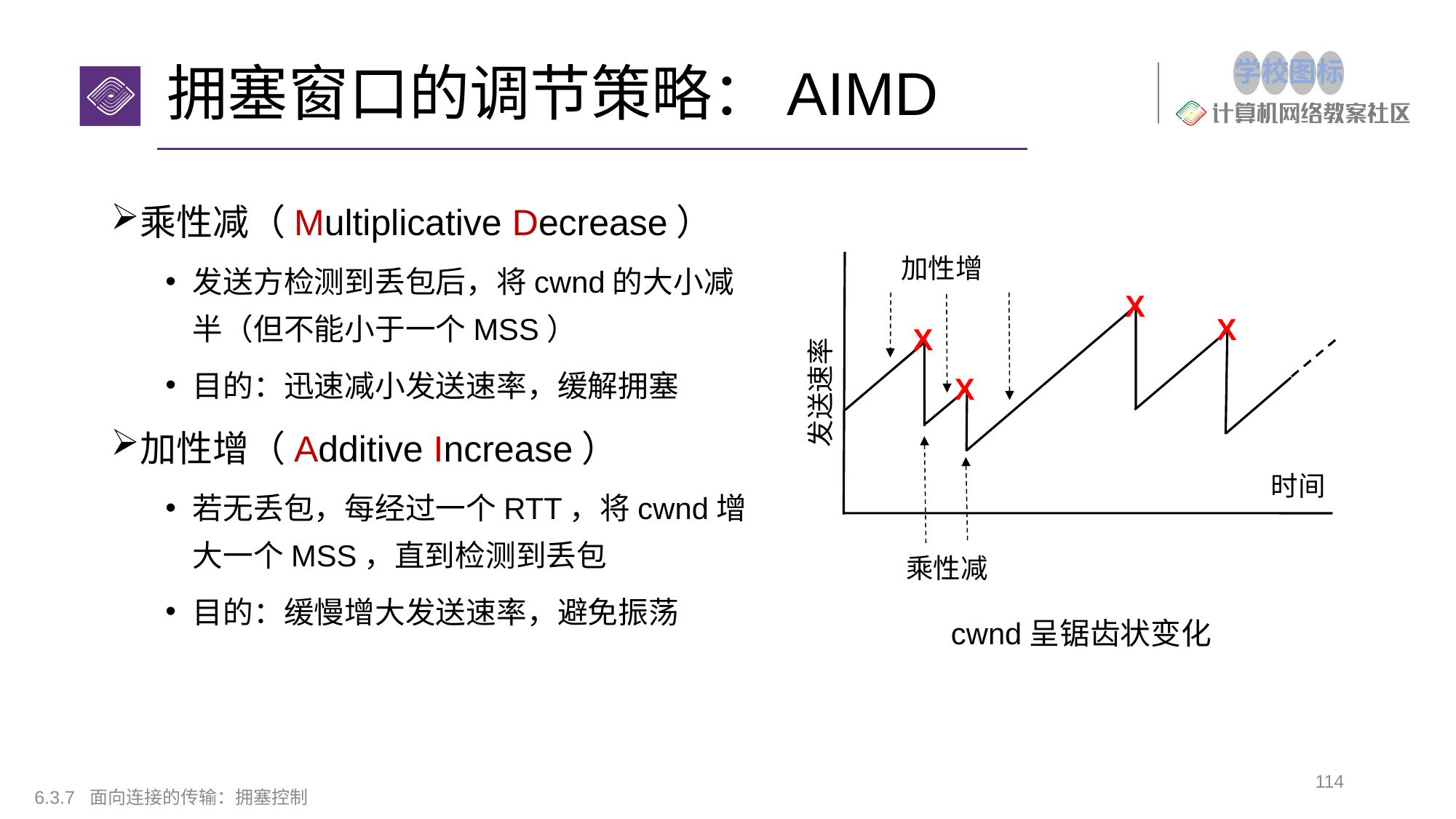

# 拥塞窗口的调节策略：AIMD
乘性减（Multiplicative Decrease）
发送方检测到丢包后，将cwnd的大小减半（但不能小于一个MSS）
目的：迅速减小发送速率，缓解拥塞
加性增（Additive Increase）
若无丢包，每经过一个RTT，将cwnd增大一个MSS，直到检测到丢包
目的：缓慢增大发送速率，避免振荡

加性增

X

X

X

X
发送速率

时间

乘性减
cwnd呈锯齿状变化
114
6.3.7  面向连接的传输：拥塞控制